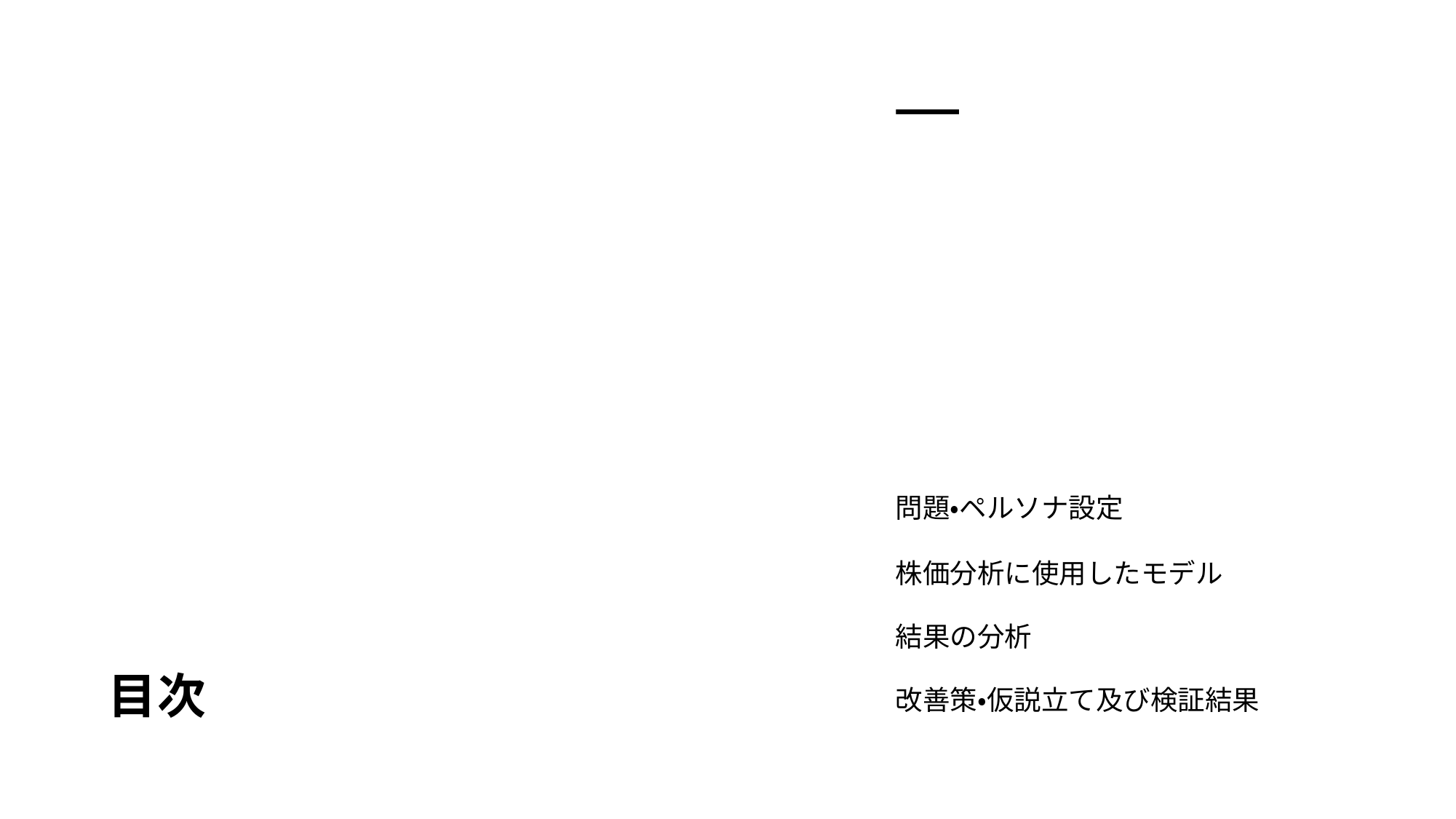

# 目次
問題・ペルソナ設定
株価分析に使用したモデル
結果の分析
改善策・仮説立て及び検証結果